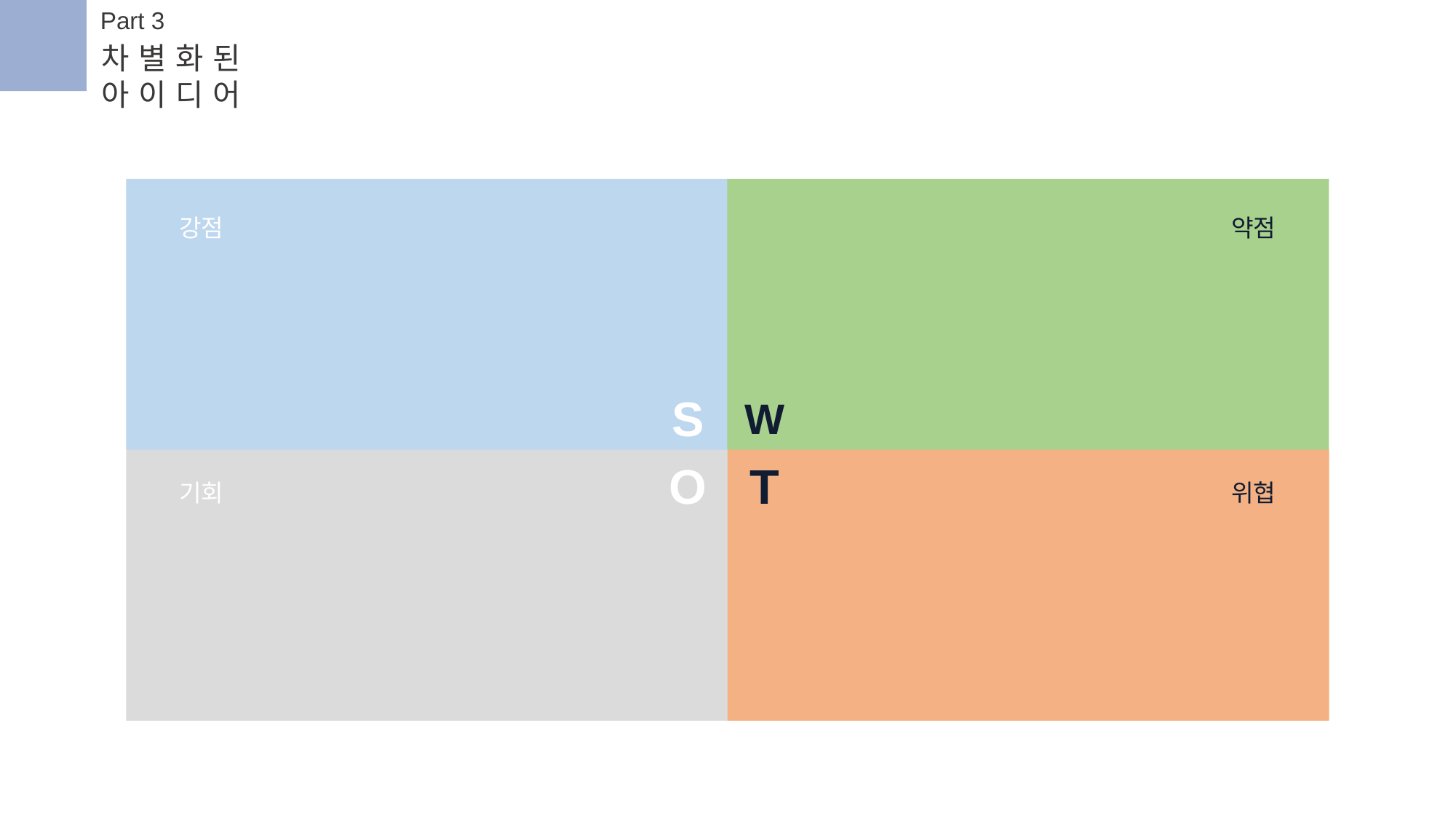

Part 3
차별화된 아이디어

강점
약점
S
W

O
T
위협
기회